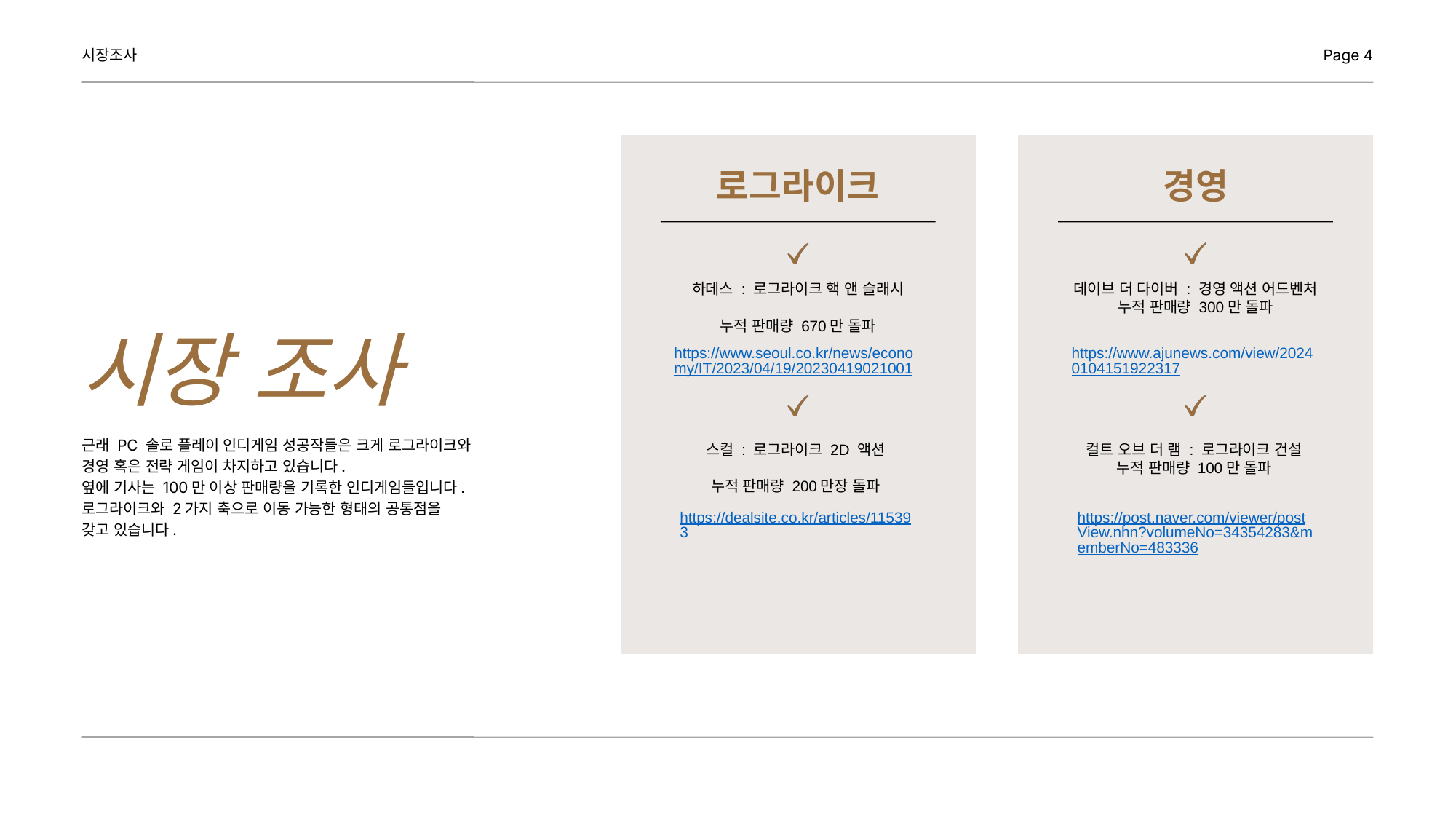

시장조사
Page 4

로그라이크
경영

하데스 : 로그라이크 핵 앤 슬래시

누적 판매량 670만 돌파
데이브 더 다이버 : 경영 액션 어드벤처
누적 판매량 300만 돌파

시장 조사
https://www.seoul.co.kr/news/economy/IT/2023/04/19/20230419021001
https://www.ajunews.com/view/20240104151922317

근래 PC 솔로 플레이 인디게임 성공작들은 크게 로그라이크와
경영 혹은 전략 게임이 차지하고 있습니다.
옆에 기사는 100만 이상 판매량을 기록한 인디게임들입니다.
로그라이크와 2가지 축으로 이동 가능한 형태의 공통점을
갖고 있습니다.
스컬 : 로그라이크 2D 액션

누적 판매량 200만장 돌파
컬트 오브 더 램 : 로그라이크 건설
누적 판매량 100만 돌파
https://dealsite.co.kr/articles/115393
https://post.naver.com/viewer/postView.nhn?volumeNo=34354283&memberNo=483336